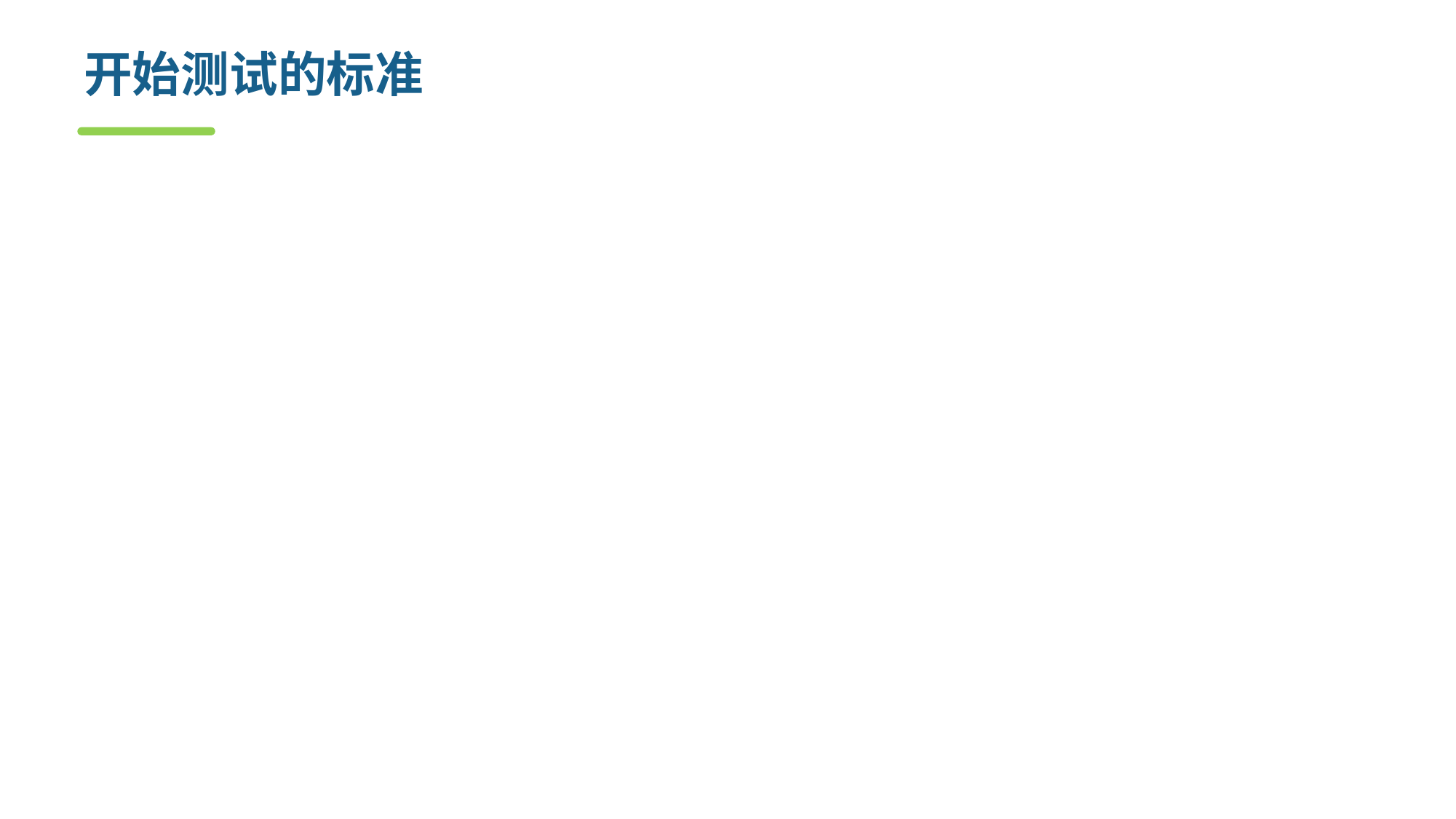

# 开始测试的标准
在测试计划中规定开始测试的标准
开始测试的常用标准
通过冒烟测试，即通过快速的基本功能测试来表明它已稳定到足以进行后续的正式测试
97